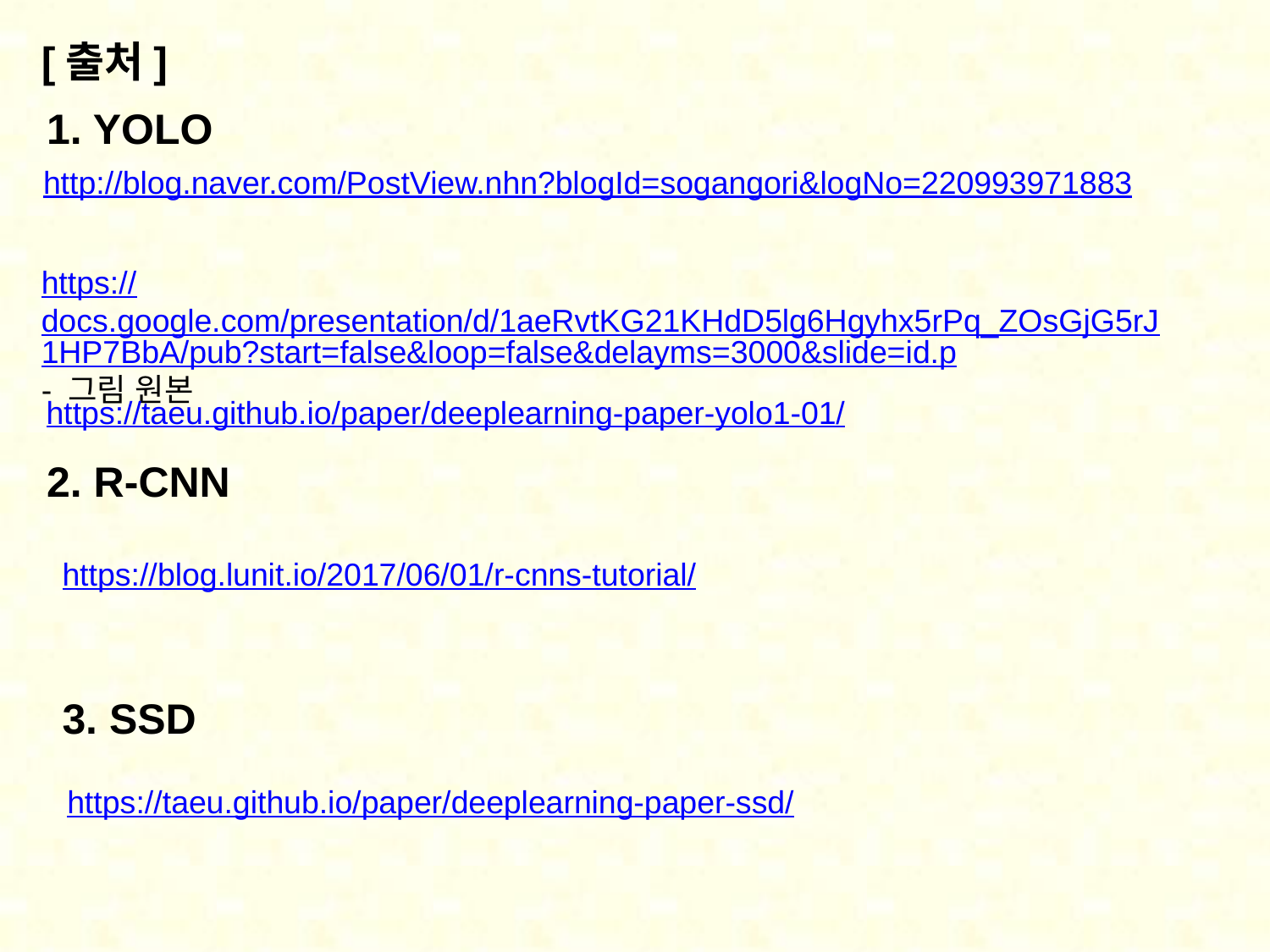

[출처]
1. YOLO
http://blog.naver.com/PostView.nhn?blogId=sogangori&logNo=220993971883
https://docs.google.com/presentation/d/1aeRvtKG21KHdD5lg6Hgyhx5rPq_ZOsGjG5rJ1HP7BbA/pub?start=false&loop=false&delayms=3000&slide=id.p
- 그림 원본
https://taeu.github.io/paper/deeplearning-paper-yolo1-01/
2. R-CNN
https://blog.lunit.io/2017/06/01/r-cnns-tutorial/
3. SSD
https://taeu.github.io/paper/deeplearning-paper-ssd/